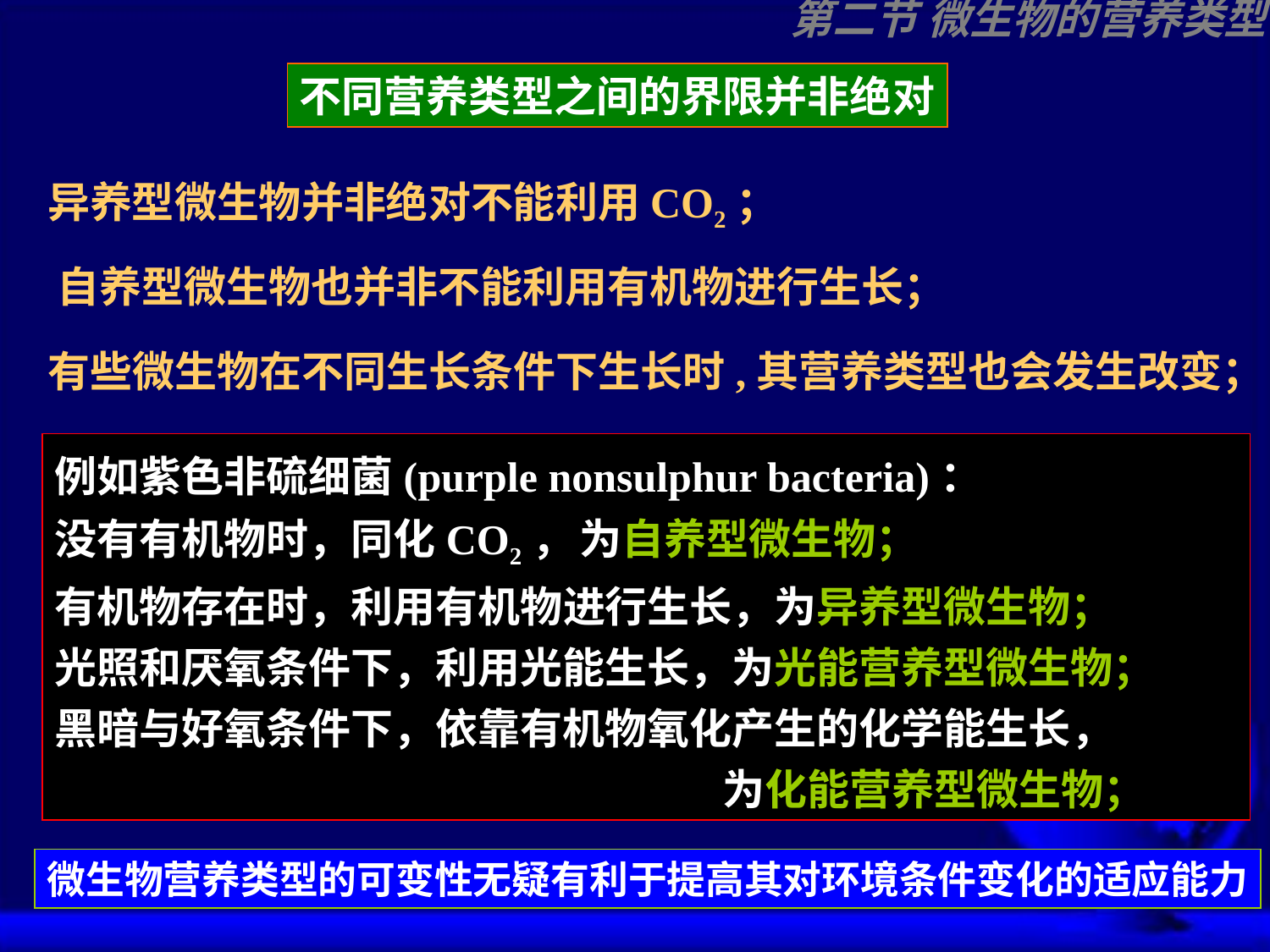

第二节 微生物的营养类型
不同营养类型之间的界限并非绝对
异养型微生物并非绝对不能利用CO2；
自养型微生物也并非不能利用有机物进行生长；
有些微生物在不同生长条件下生长时,其营养类型也会发生改变；
例如紫色非硫细菌(purple nonsulphur bacteria)：
没有有机物时，同化CO2， 为自养型微生物；
有机物存在时，利用有机物进行生长，为异养型微生物；
光照和厌氧条件下，利用光能生长，为光能营养型微生物；
黑暗与好氧条件下，依靠有机物氧化产生的化学能生长，
                                                                     为化能营养型微生物；
微生物营养类型的可变性无疑有利于提高其对环境条件变化的适应能力